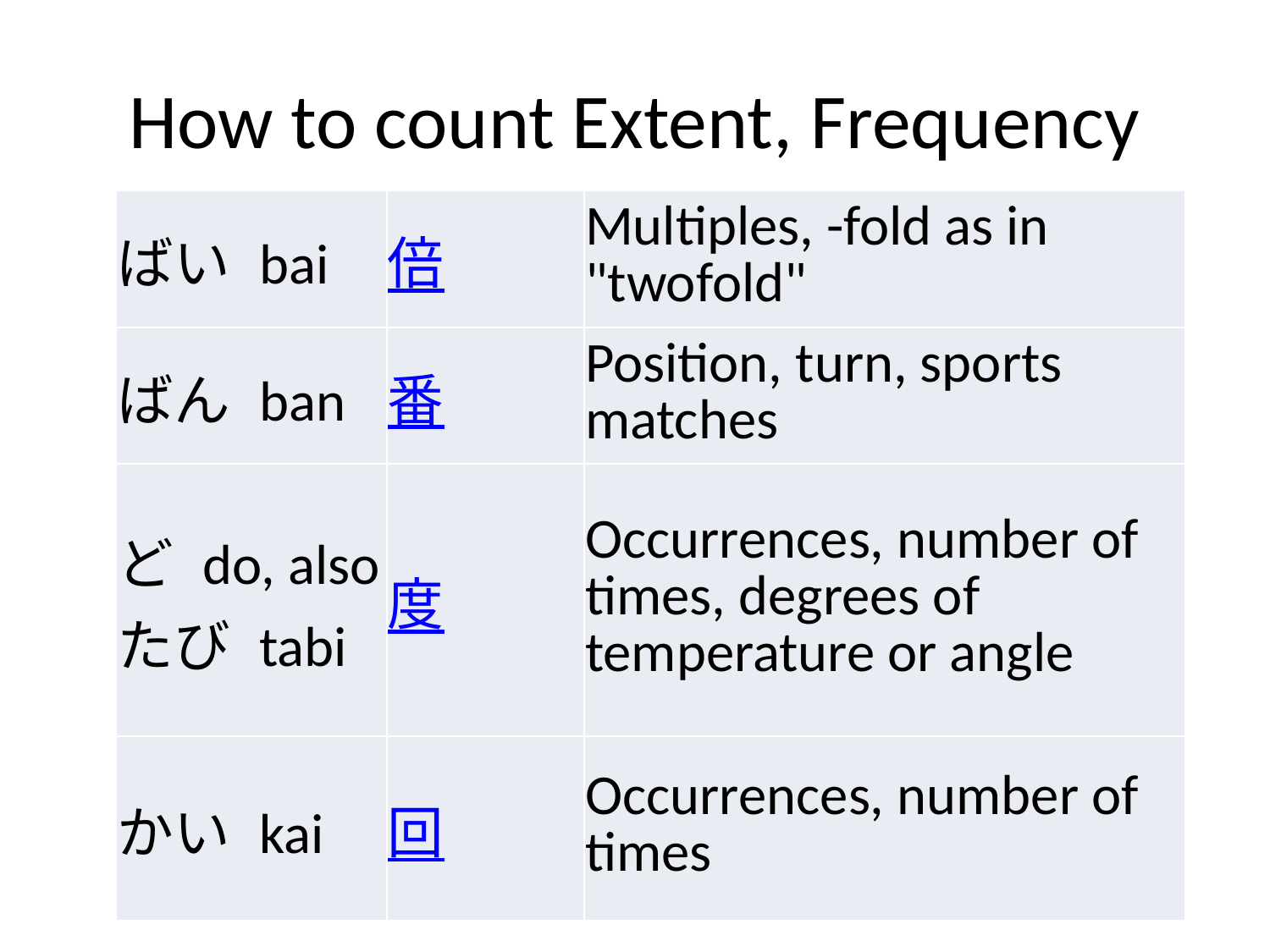

# How to count Extent, Frequency
| ばい bai | 倍 | Multiples, -fold as in "twofold" |
| --- | --- | --- |
| ばん ban | 番 | Position, turn, sports matches |
| ど do, also たび tabi | 度 | Occurrences, number of times, degrees of temperature or angle |
| かい kai | 回 | Occurrences, number of times |